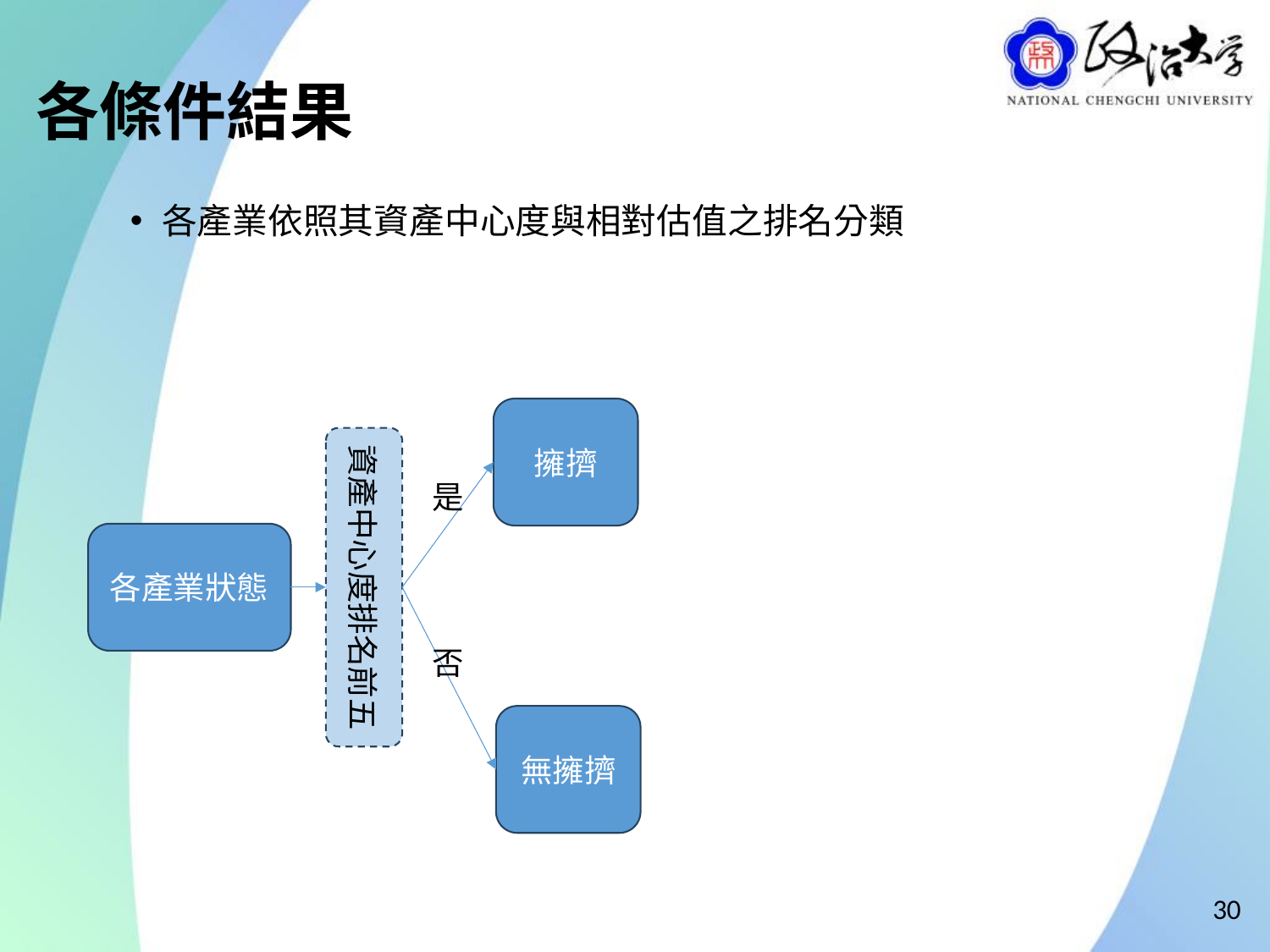

# 各條件結果
各產業依照其資產中心度與相對估值之排名分類

擁擠
資產中心度排名前五
是
各產業狀態
否
無擁擠
30